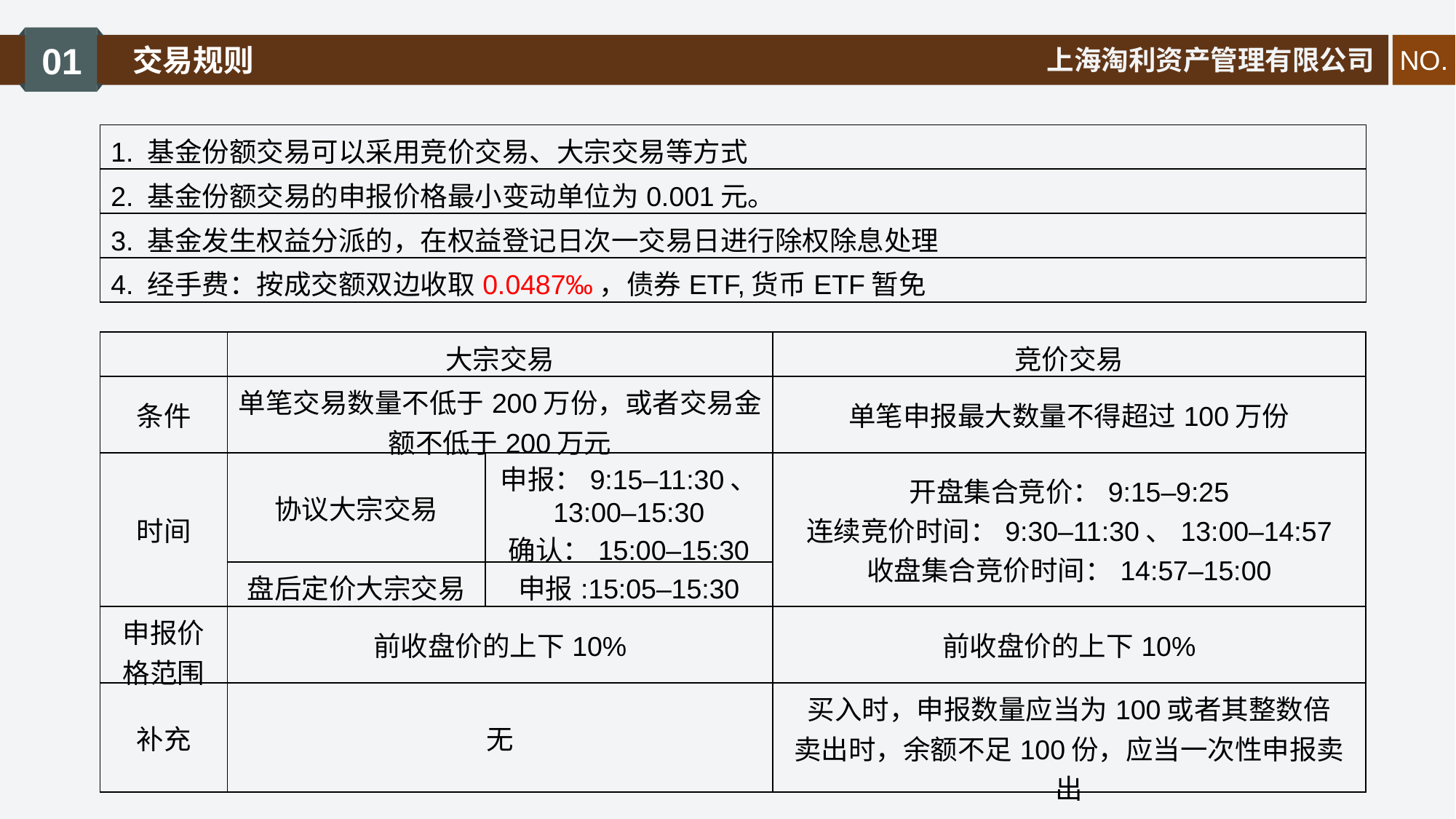

01
交易规则
上海淘利资产管理有限公司
NO.
| 1. 基金份额交易可以采用竞价交易、大宗交易等方式 |
| --- |
| 2. 基金份额交易的申报价格最小变动单位为0.001元。 |
| 3. 基金发生权益分派的，在权益登记日次一交易日进行除权除息处理 |
| 4. 经手费：按成交额双边收取0.0487‰，债券ETF,货币ETF暂免 |
|  | 大宗交易 |  | 竞价交易 |
| --- | --- | --- | --- |
| 条件 | 单笔交易数量不低于200万份，或者交易金额不低于200万元 |  | 单笔申报最大数量不得超过100万份 |
| 时间 | 协议大宗交易 | 申报：9:15–11:30、 13:00–15:30 确认：15:00–15:30 | 开盘集合竞价：9:15–9:25 连续竞价时间：9:30–11:30、13:00–14:57 收盘集合竞价时间：14:57–15:00 |
|  | 盘后定价大宗交易 | 申报:15:05–15:30 |  |
| 申报价格范围 | 前收盘价的上下10% |  | 前收盘价的上下10% |
| 补充 | 无 |  | 买入时，申报数量应当为100或者其整数倍 卖出时，余额不足100份，应当一次性申报卖出 |